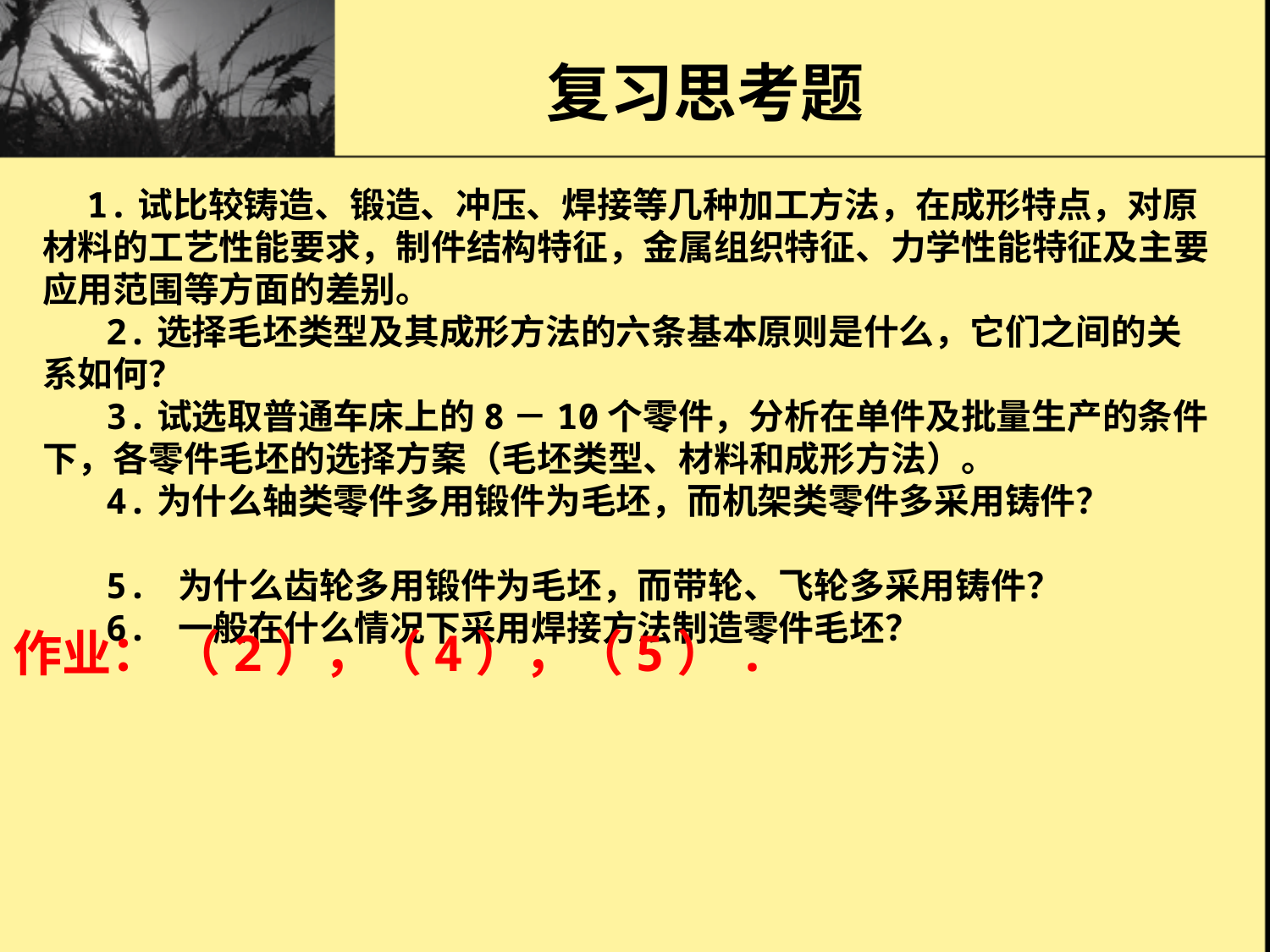

复习思考题
     1.试比较铸造、锻造、冲压、焊接等几种加工方法，在成形特点，对原材料的工艺性能要求，制件结构特征，金属组织特征、力学性能特征及主要应用范围等方面的差别。
   2.选择毛坯类型及其成形方法的六条基本原则是什么，它们之间的关系如何？
   3.试选取普通车床上的8－10个零件，分析在单件及批量生产的条件下，各零件毛坯的选择方案（毛坯类型、材料和成形方法）。
   4.为什么轴类零件多用锻件为毛坯，而机架类零件多采用铸件？
   5. 为什么齿轮多用锻件为毛坯，而带轮、飞轮多采用铸件？
   6. 一般在什么情况下采用焊接方法制造零件毛坯？
作业： （2），（4），（5）.